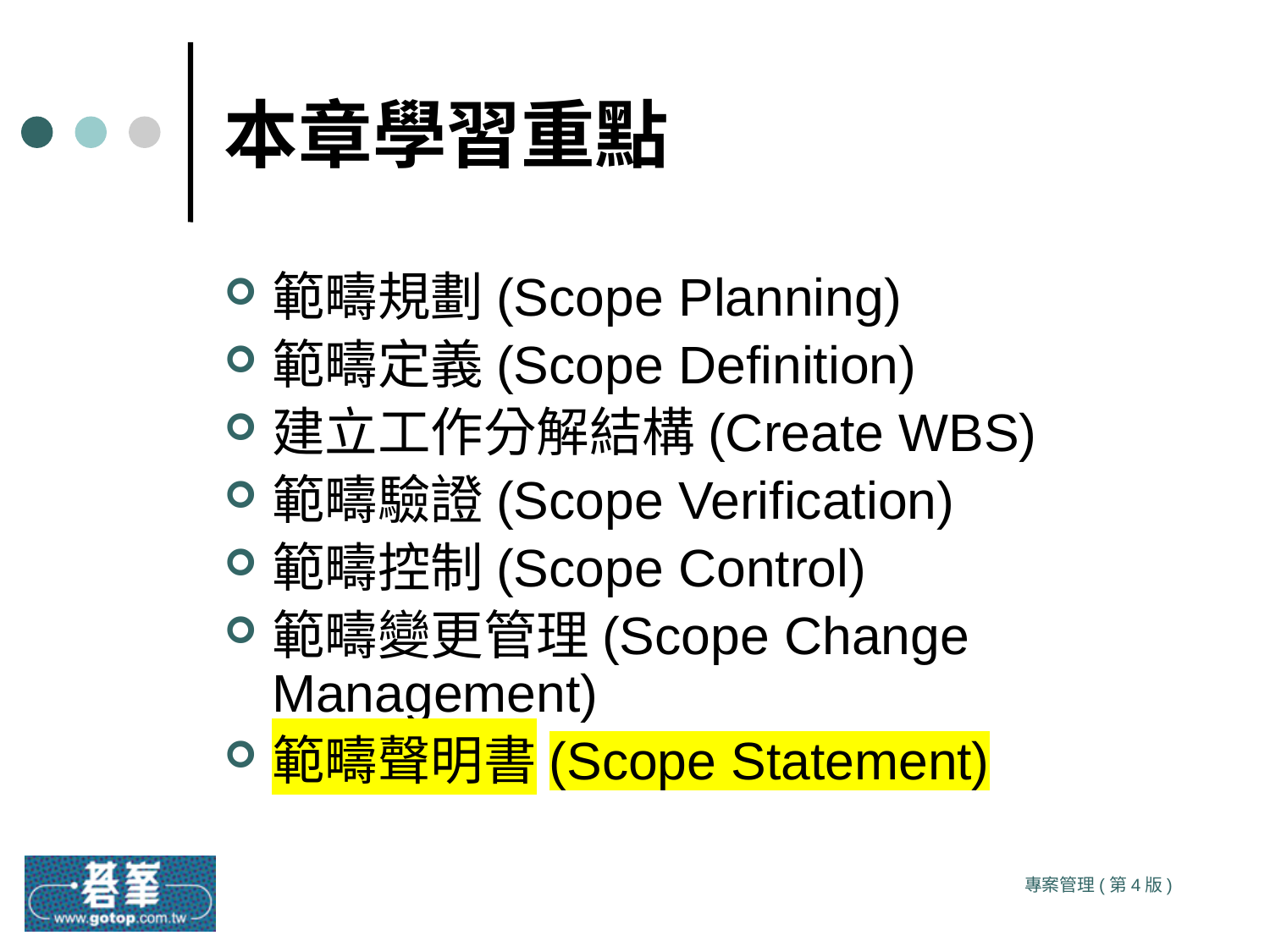

# 本章學習重點
範疇規劃(Scope Planning)
範疇定義(Scope Definition)
建立工作分解結構(Create WBS)
範疇驗證(Scope Verification)
範疇控制(Scope Control)
範疇變更管理(Scope Change Management)
範疇聲明書(Scope Statement)
專案管理(第4版)